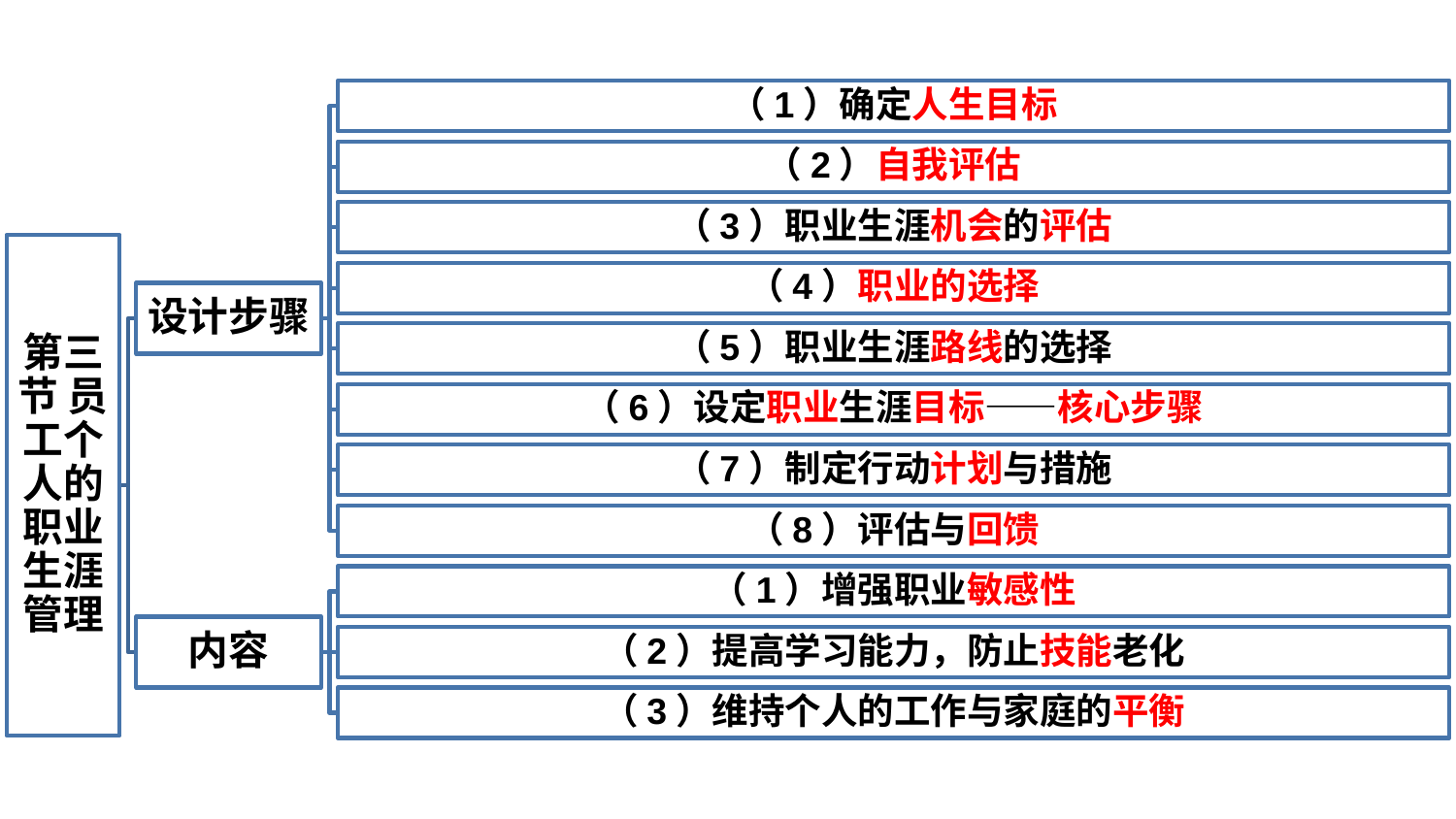

第三节 员工个人的职业生涯管理
设计步骤
（1）确定人生目标
（2）自我评估
（3）职业生涯机会的评估
（4）职业的选择
（5）职业生涯路线的选择
（6）设定职业生涯目标——核心步骤
（7）制定行动计划与措施
（8）评估与回馈
内容
（1）增强职业敏感性
（2）提高学习能力，防止技能老化
（3）维持个人的工作与家庭的平衡
多题型